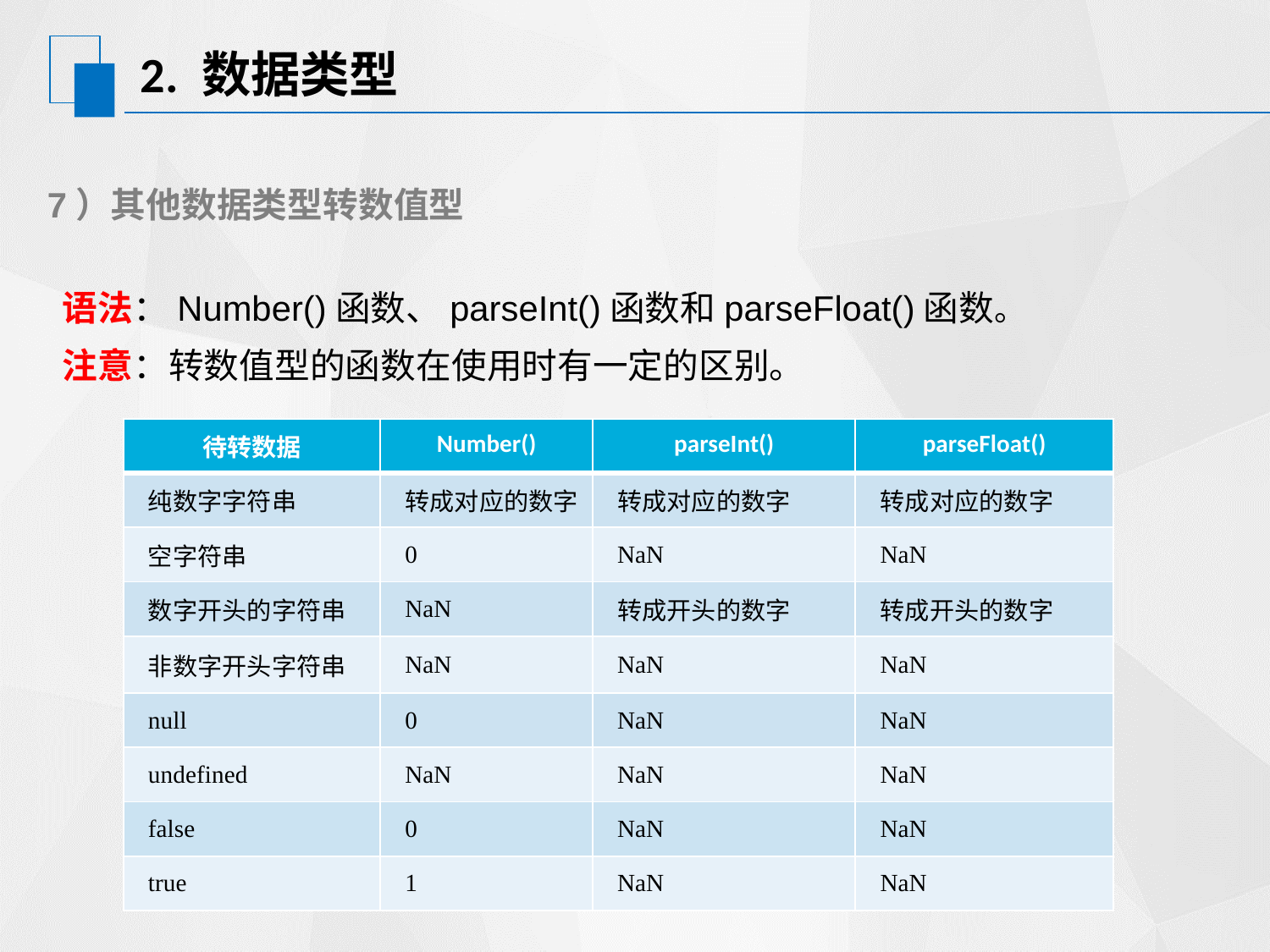

# 2. 数据类型
7）其他数据类型转数值型
语法：Number()函数、parseInt()函数和parseFloat()函数。
注意：转数值型的函数在使用时有一定的区别。
| 待转数据 | Number() | parseInt() | parseFloat() |
| --- | --- | --- | --- |
| 纯数字字符串 | 转成对应的数字 | 转成对应的数字 | 转成对应的数字 |
| 空字符串 | 0 | NaN | NaN |
| 数字开头的字符串 | NaN | 转成开头的数字 | 转成开头的数字 |
| 非数字开头字符串 | NaN | NaN | NaN |
| null | 0 | NaN | NaN |
| undefined | NaN | NaN | NaN |
| false | 0 | NaN | NaN |
| true | 1 | NaN | NaN |